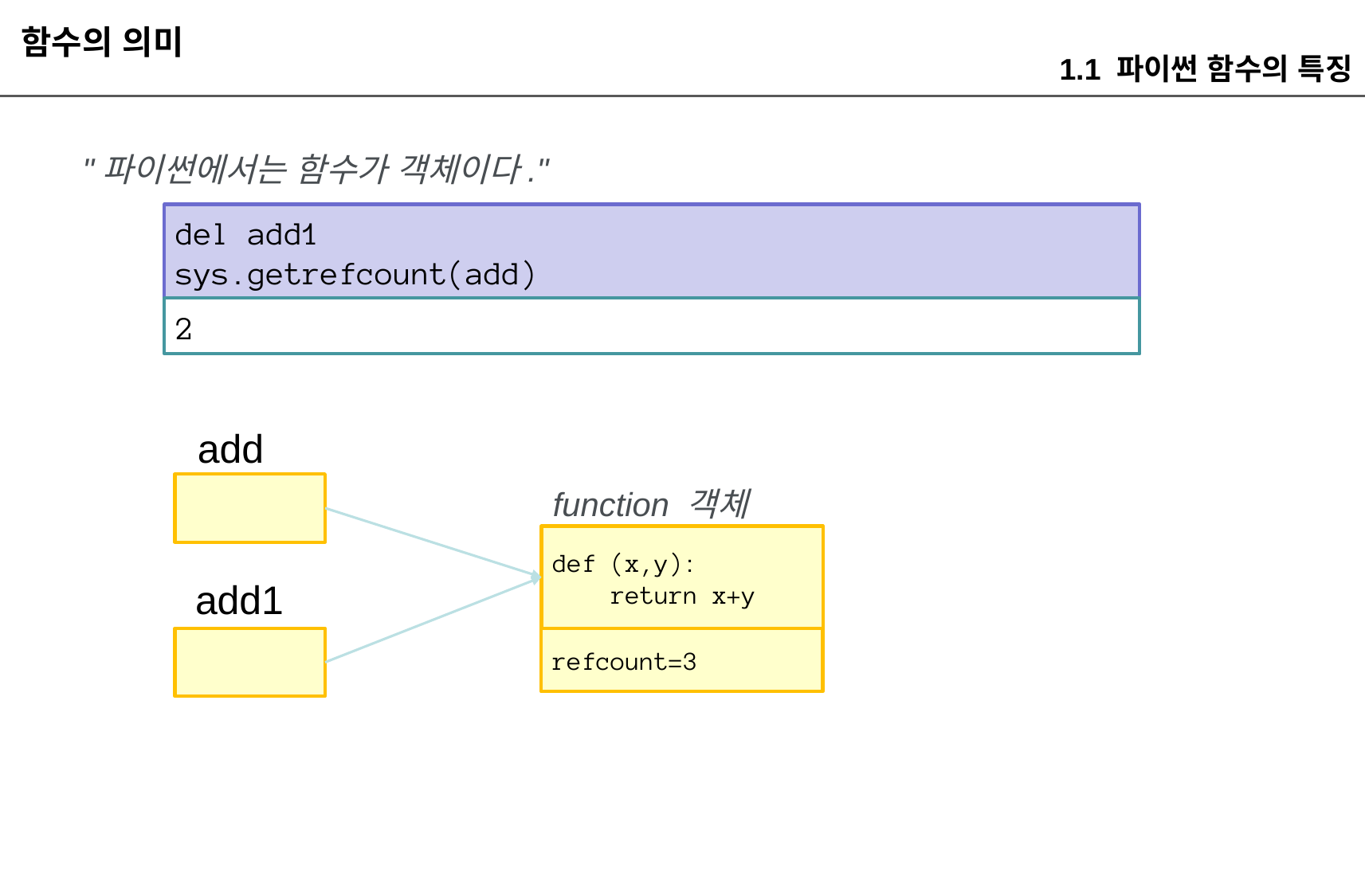

함수의 의미
1.1 파이썬 함수의 특징
"파이썬에서는 함수가 객체이다."
del add1
sys.getrefcount(add)
2
add

function 객체
def (x,y):
    return x+y
add1

refcount=3